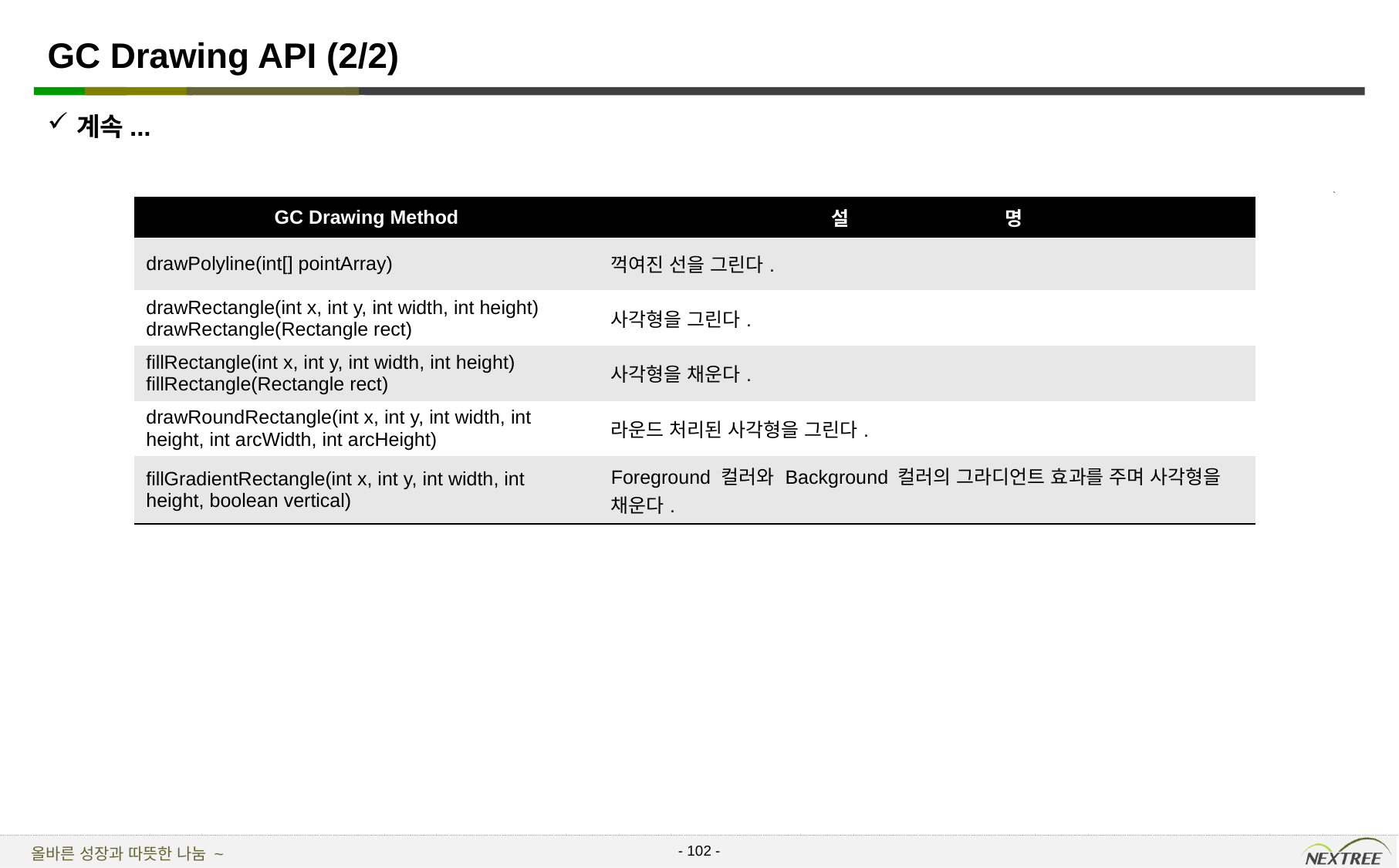

# GC Drawing API (2/2)
계속...
| GC Drawing Method | 설 명 |
| --- | --- |
| drawPolyline(int[] pointArray) | 꺽여진 선을 그린다. |
| drawRectangle(int x, int y, int width, int height) drawRectangle(Rectangle rect) | 사각형을 그린다. |
| fillRectangle(int x, int y, int width, int height) fillRectangle(Rectangle rect) | 사각형을 채운다. |
| drawRoundRectangle(int x, int y, int width, int height, int arcWidth, int arcHeight) | 라운드 처리된 사각형을 그린다. |
| fillGradientRectangle(int x, int y, int width, int height, boolean vertical) | Foreground 컬러와 Background 컬러의 그라디언트 효과를 주며 사각형을 채운다. |